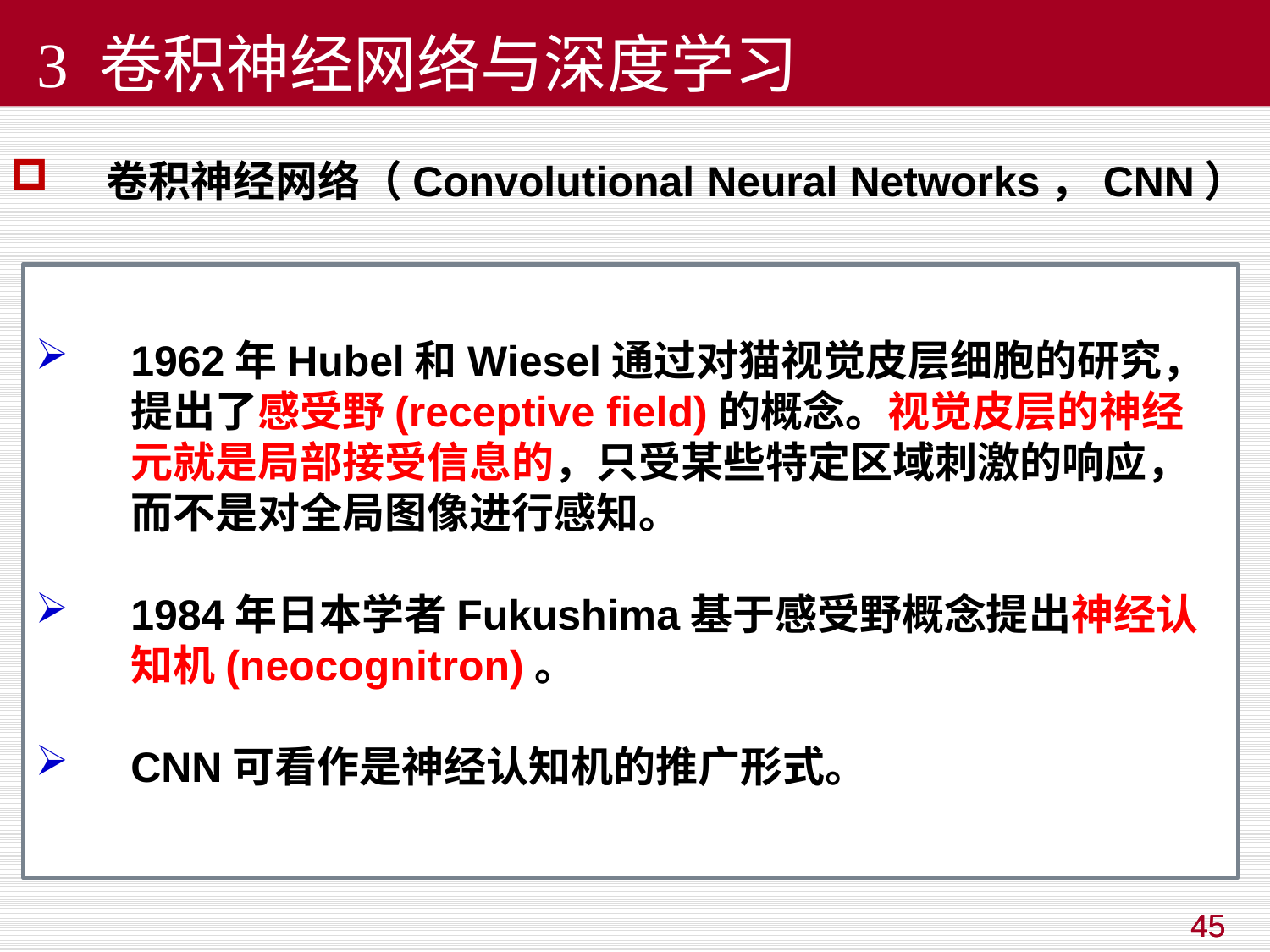

3 卷积神经网络与深度学习
卷积神经网络（Convolutional Neural Networks，CNN）

1962年Hubel和Wiesel通过对猫视觉皮层细胞的研究，提出了感受野(receptive field)的概念。视觉皮层的神经元就是局部接受信息的，只受某些特定区域刺激的响应，而不是对全局图像进行感知。

1984年日本学者Fukushima基于感受野概念提出神经认知机(neocognitron)。

CNN可看作是神经认知机的推广形式。
45
45